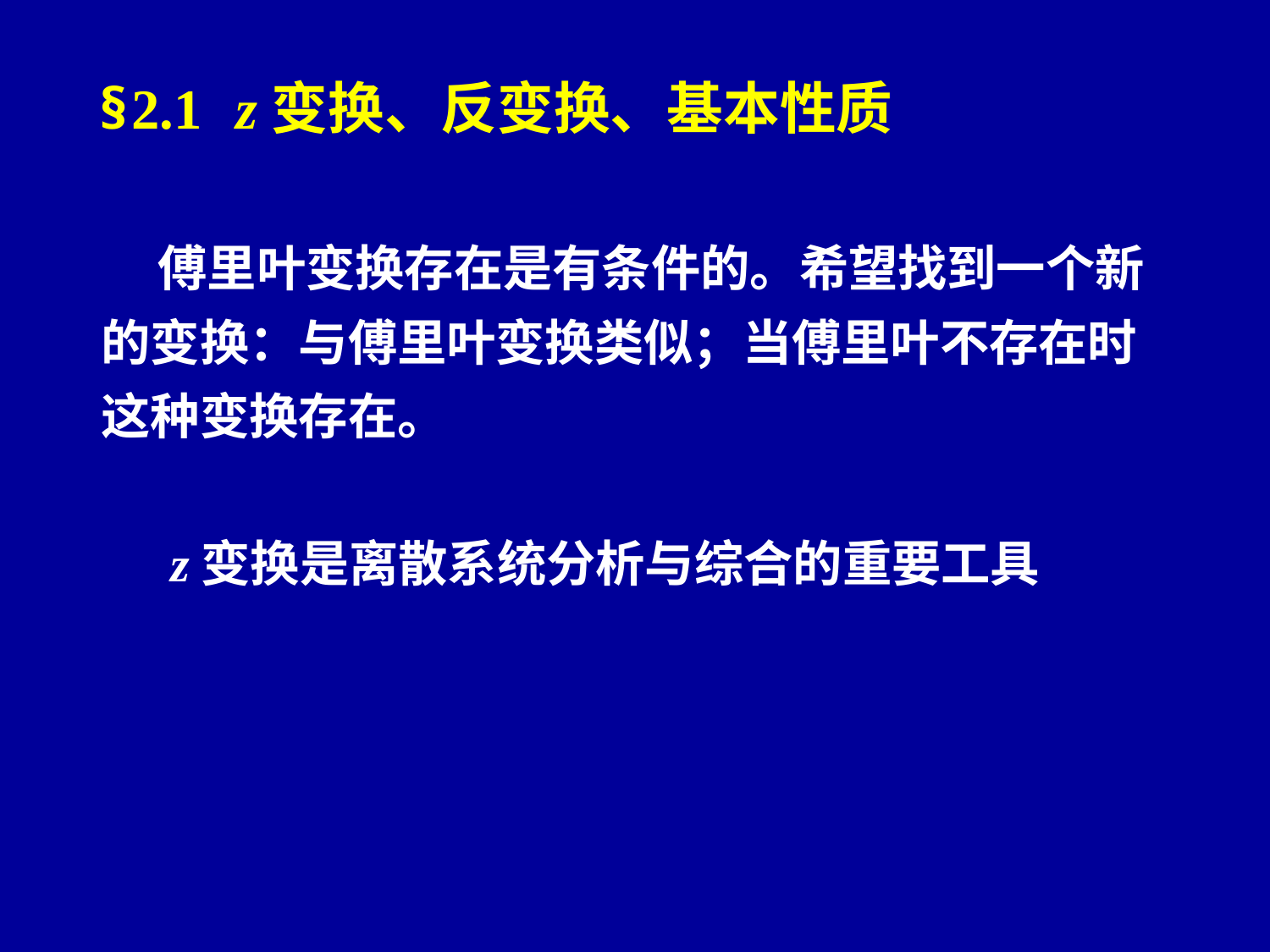

§2.1 z变换、反变换、基本性质
    傅里叶变换存在是有条件的。希望找到一个新的变换：与傅里叶变换类似；当傅里叶不存在时这种变换存在。
z变换是离散系统分析与综合的重要工具